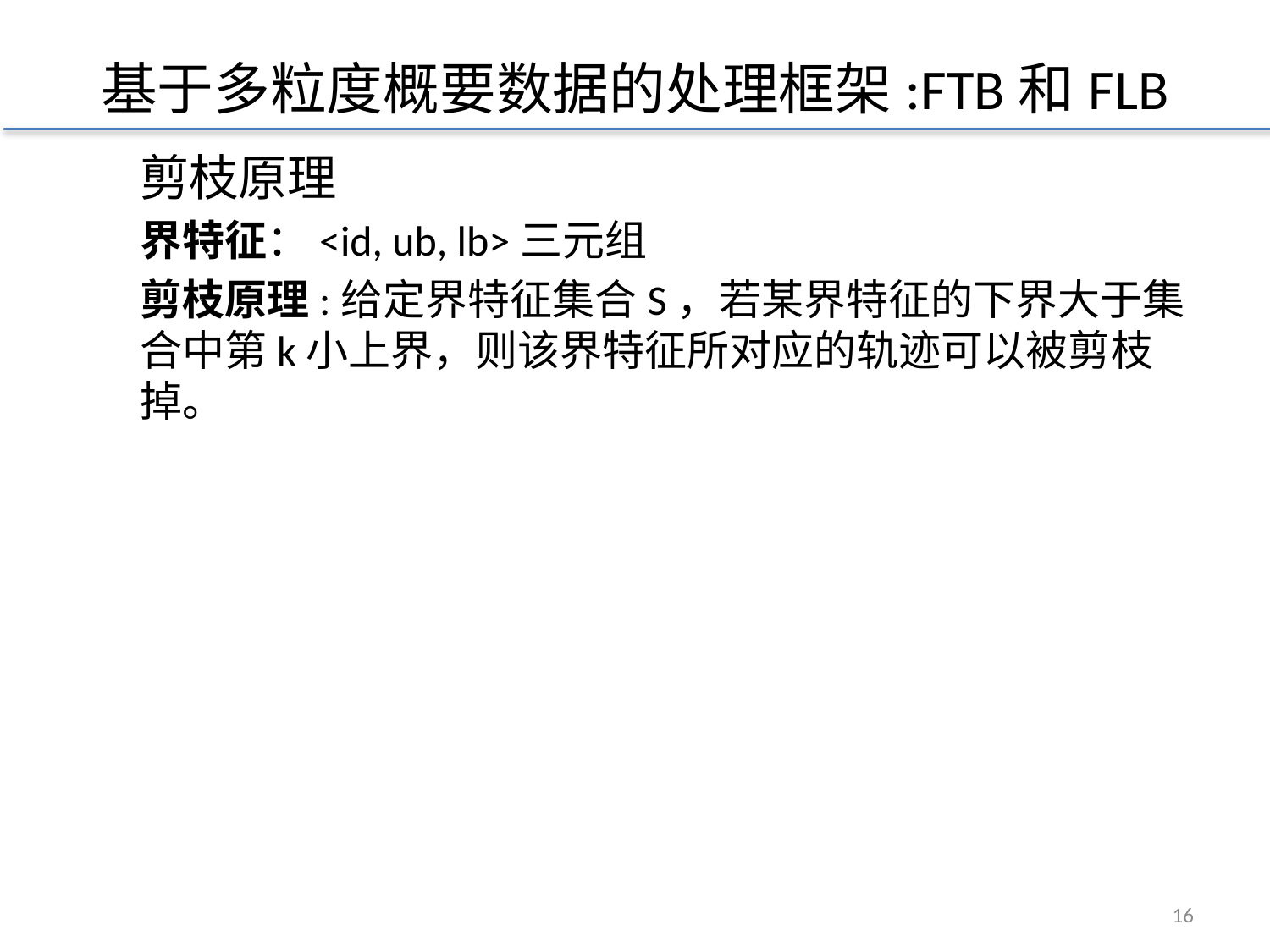

# 基于多粒度概要数据的处理框架:FTB和FLB
剪枝原理
界特征：<id, ub, lb>三元组
剪枝原理:给定界特征集合S，若某界特征的下界大于集合中第k小上界，则该界特征所对应的轨迹可以被剪枝掉。
16